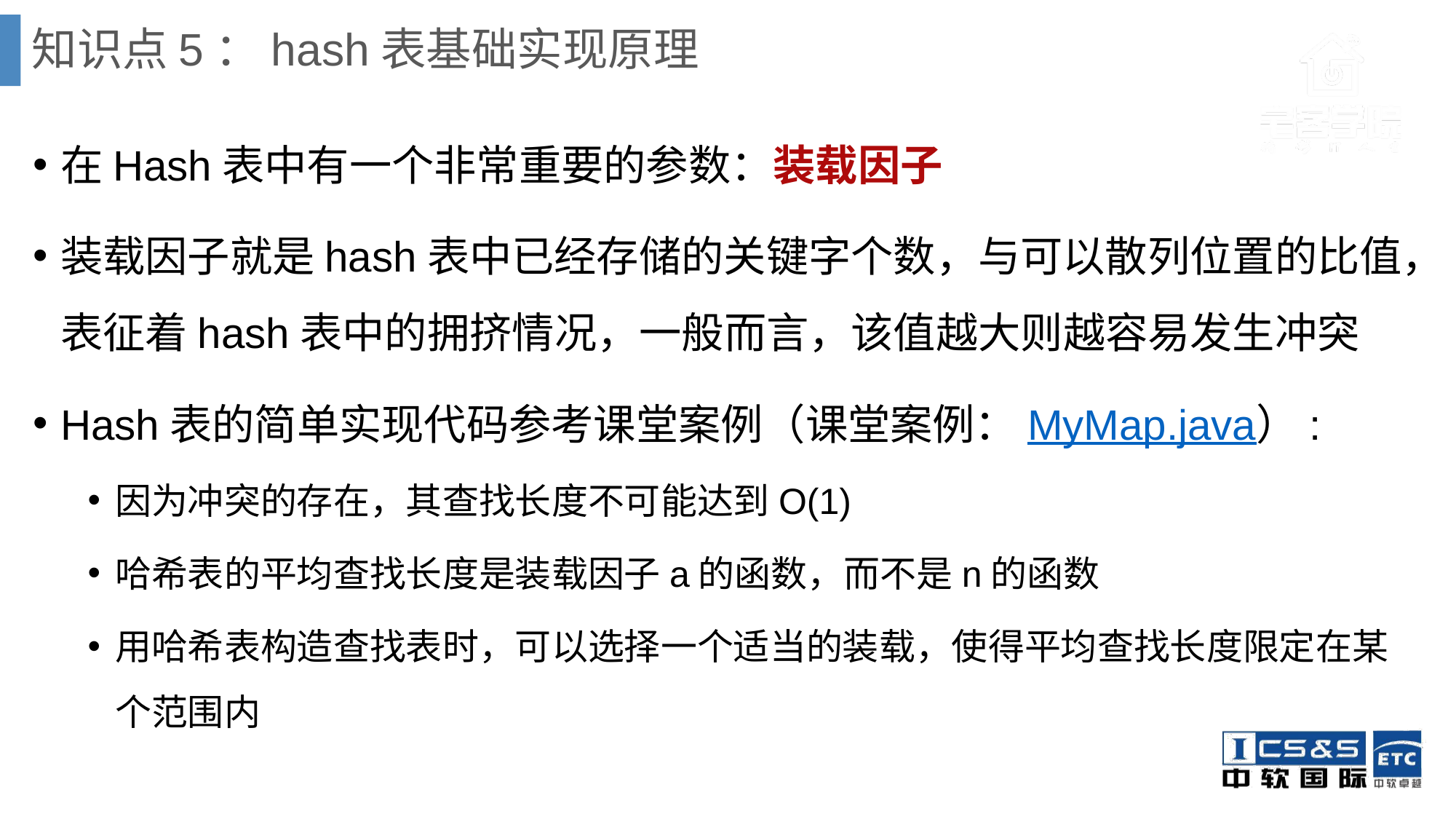

# 知识点5：hash表基础实现原理
在Hash表中有一个非常重要的参数：装载因子
装载因子就是hash表中已经存储的关键字个数，与可以散列位置的比值，表征着hash表中的拥挤情况，一般而言，该值越大则越容易发生冲突
Hash表的简单实现代码参考课堂案例（课堂案例：MyMap.java）:
因为冲突的存在，其查找长度不可能达到O(1)
哈希表的平均查找长度是装载因子a的函数，而不是n的函数
用哈希表构造查找表时，可以选择一个适当的装载，使得平均查找长度限定在某个范围内